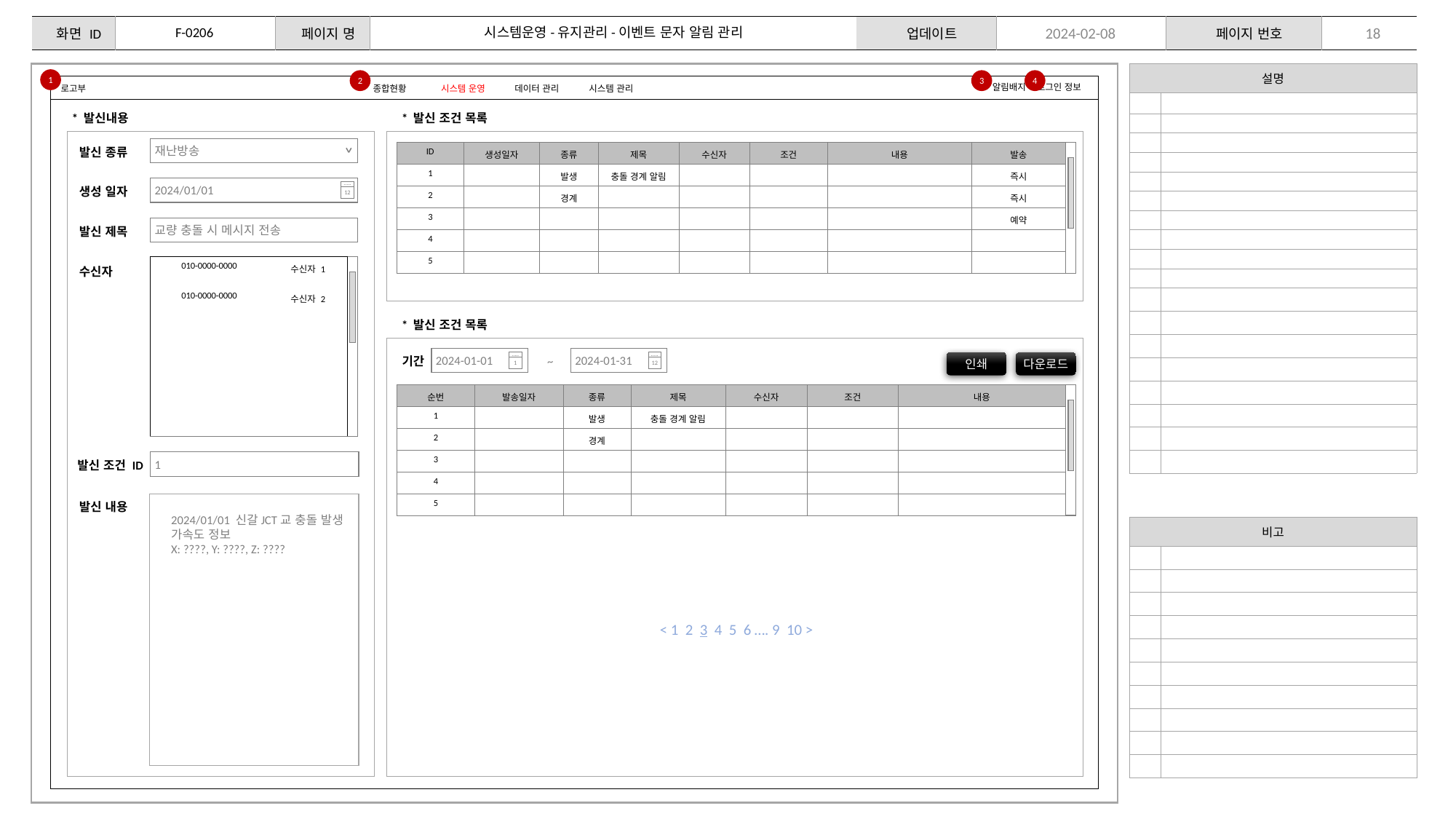

F-0206
시스템운영-유지관리-이벤트 문자 알림 관리
18
2024-02-08
| 설명 |  |
| --- | --- |
|  |  |
|  |  |
|  |  |
|  |  |
|  |  |
|  |  |
|  |  |
|  |  |
|  |  |
|  |  |
|  |  |
|  |  |
|  |  |
|  |  |
|  |  |
|  |  |
|  |  |
|  |  |
1
2
3
4

알림배지
로그인 정보
로고부
종합현황
시스템 운영
데이터 관리
시스템 관리

* 발신내용
* 발신 조건 목록

재난방송
발신 종류
| ID | 생성일자 | 종류 | 제목 | 수신자 | 조건 | 내용 | 발송 |
| --- | --- | --- | --- | --- | --- | --- | --- |
| 1 |  | 발생 | 충돌 경계 알림 |  |  |  | 즉시 |
| 2 |  | 경계 |  |  |  |  | 즉시 |
| 3 |  |  |  |  |  |  | 예약 |
| 4 |  |  |  |  |  |  |  |
| 5 |  |  |  |  |  |  |  |

2024/01/01
생성 일자
…..
12
교량 충돌 시 메시지 전송
발신 제목
| 010-0000-0000 | 수신자 1 |
| --- | --- |
| 010-0000-0000 | 수신자 2 |
|  |  |
|  |  |
|  |  |
|  |  |

수신자

* 발신 조건 목록

2024-01-01
2024-01-31
기간
~
…..
1
…..
12
인쇄
다운로드
| 순번 | 발송일자 | 종류 | 제목 | 수신자 | 조건 | 내용 |
| --- | --- | --- | --- | --- | --- | --- |
| 1 |  | 발생 | 충돌 경계 알림 |  |  |  |
| 2 |  | 경계 |  |  |  |  |
| 3 |  |  |  |  |  |  |
| 4 |  |  |  |  |  |  |
| 5 |  |  |  |  |  |  |

1
발신 조건 ID
발신 내용

2024/01/01 신갈JCT교 충돌 발생
가속도 정보
X: ????, Y: ????, Z: ????
| 비고 |  |
| --- | --- |
|  |  |
|  |  |
|  |  |
|  |  |
|  |  |
|  |  |
|  |  |
|  |  |
|  |  |
|  |  |
< 1  2  3  4  5  6 …. 9  10 >